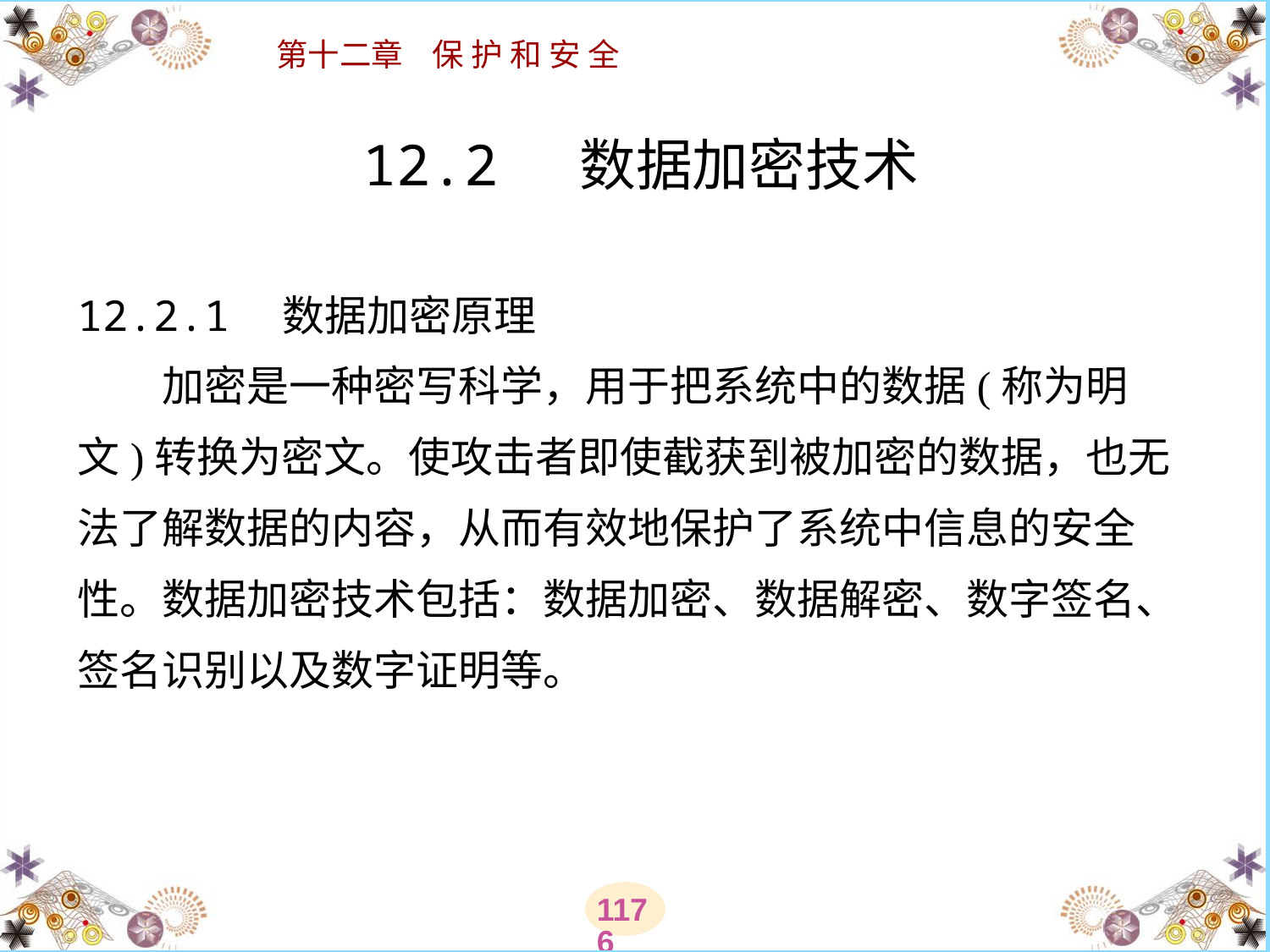

# 12.2  数据加密技术 12.2.1　数据加密原理 　　加密是一种密写科学，用于把系统中的数据(称为明文)转换为密文。使攻击者即使截获到被加密的数据，也无法了解数据的内容，从而有效地保护了系统中信息的安全性。数据加密技术包括：数据加密、数据解密、数字签名、签名识别以及数字证明等。